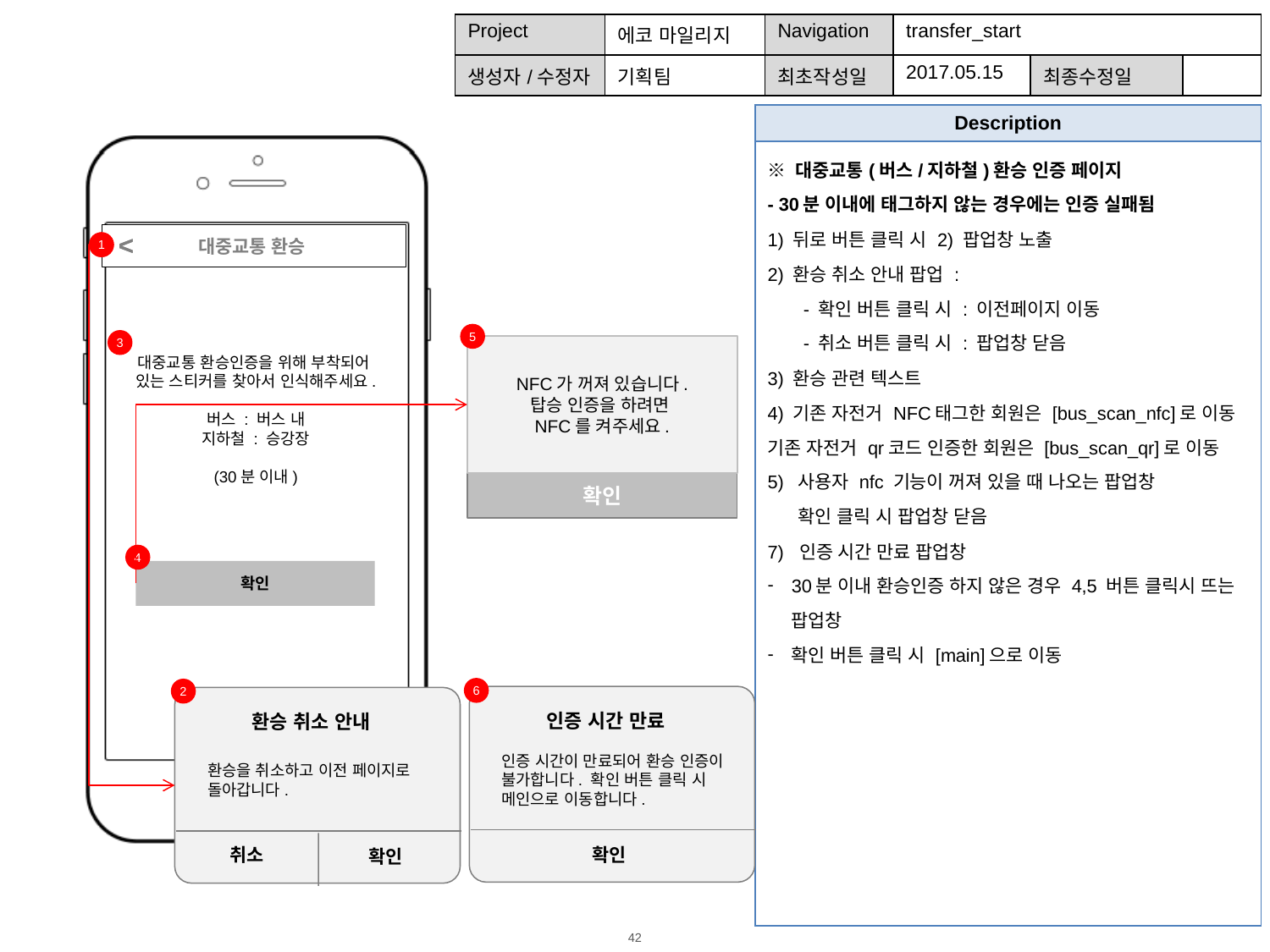

| Project | 에코 마일리지 | Navigation | transfer\_start |  |  |
| --- | --- | --- | --- | --- | --- |
| 생성자/수정자 | 기획팀 | 최초작성일 | 2017.05.15 | 최종수정일 |  |
| Description |
| --- |
| ※ 대중교통(버스/지하철)환승 인증 페이지 - 30분 이내에 태그하지 않는 경우에는 인증 실패됨 1) 뒤로 버튼 클릭 시 2) 팝업창 노출 2) 환승 취소 안내 팝업 : - 확인 버튼 클릭 시 : 이전페이지 이동 - 취소 버튼 클릭 시 : 팝업창 닫음 3) 환승 관련 텍스트 4) 기존 자전거 NFC태그한 회원은 [bus\_scan\_nfc]로 이동 기존 자전거 qr코드 인증한 회원은 [bus\_scan\_qr]로 이동 5) 사용자 nfc 기능이 꺼져 있을 때 나오는 팝업창 확인 클릭 시 팝업창 닫음 인증 시간 만료 팝업창 30분 이내 환승인증 하지 않은 경우 4,5 버튼 클릭시 뜨는 팝업창 확인 버튼 클릭 시 [main]으로 이동 |
<
<
                대중교통 환승
1
1
5
3
NFC가 꺼져 있습니다.
탑승 인증을 하려면
NFC를 켜주세요.
대중교통 환승인증을 위해 부착되어
있는 스티커를 찾아서 인식해주세요.

버스 : 버스 내
지하철 : 승강장

(30분 이내)
확인
4
확인
6
2

인증 시간 만료
환승 취소 안내
성공확률 50%
성공확률 50%
인증 시간이 만료되어 환승 인증이 불가합니다. 확인 버튼 클릭 시 메인으로 이동합니다.
환승을 취소하고 이전 페이지로
돌아갑니다.
D-7
D-7
확인
취소
확인
￥5.00
￥5.00